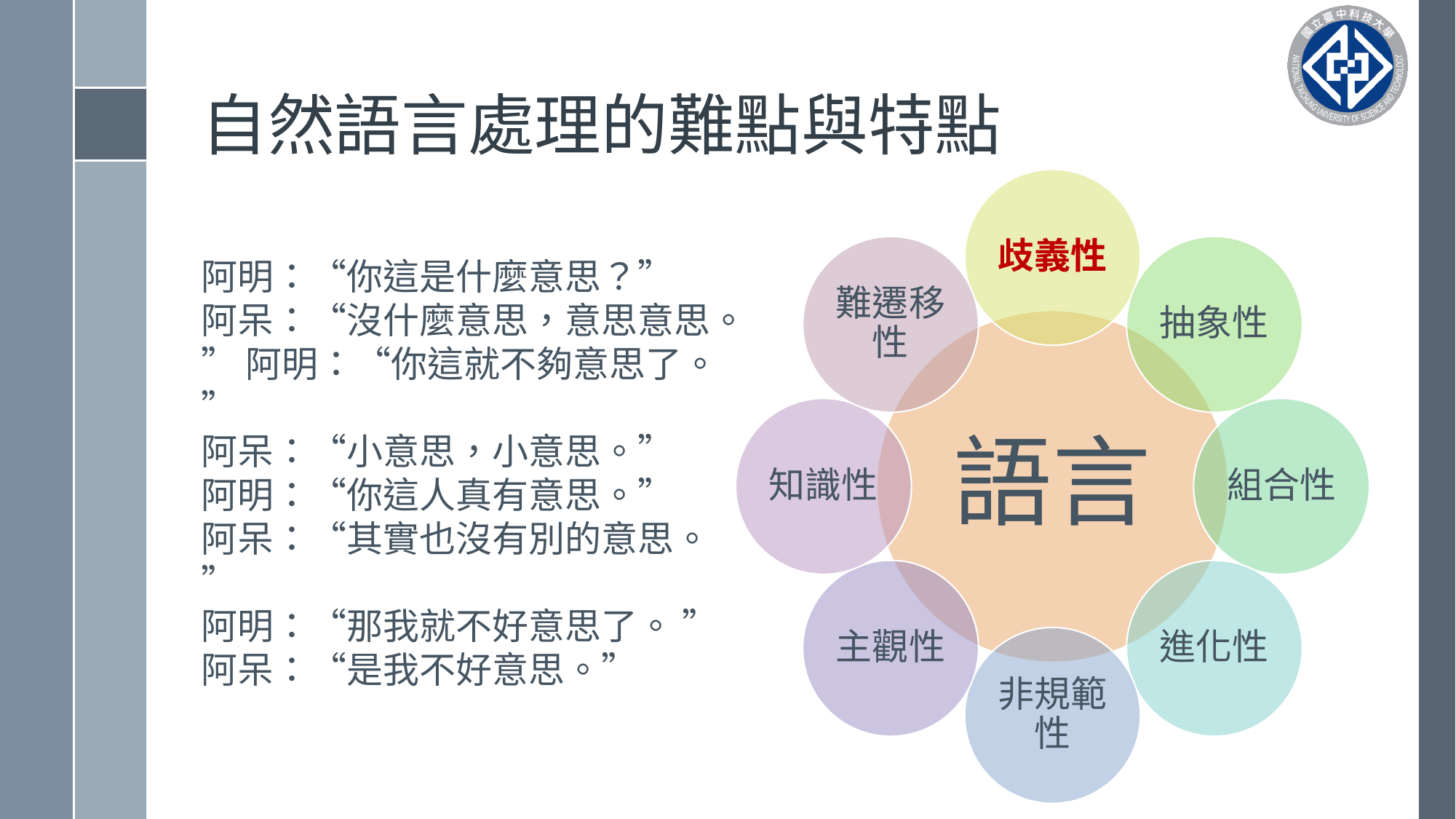

# 自然語言處理的難點與特點
語言
歧義性
抽象性
組合性
進化性
非規範性
主觀性
知識性
難遷移性
阿明：“你這是什麼意思？”
阿呆：“沒什麼意思，意思意思。” 阿明：“你這就不夠意思了。”
阿呆：“小意思，小意思。”
阿明：“你這人真有意思。”
阿呆：“其實也沒有別的意思。”
阿明：“那我就不好意思了。 ”
阿呆：“是我不好意思。”